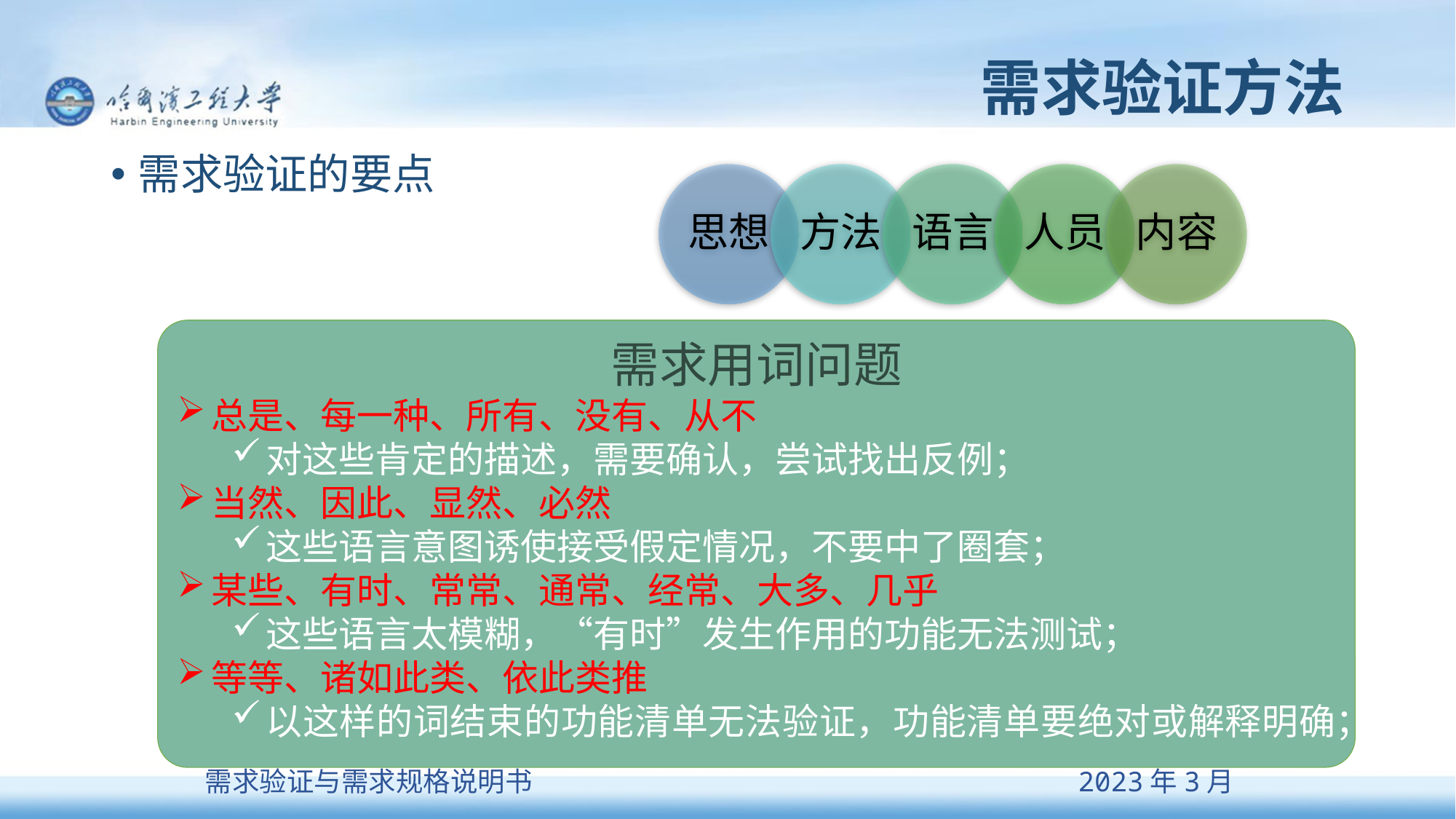

# 需求验证方法
思想
方法
语言
人员
内容
需求验证的要点
需求用词问题
总是、每一种、所有、没有、从不
对这些肯定的描述，需要确认，尝试找出反例；
当然、因此、显然、必然
这些语言意图诱使接受假定情况，不要中了圈套；
某些、有时、常常、通常、经常、大多、几乎
这些语言太模糊，“有时”发生作用的功能无法测试；
等等、诸如此类、依此类推
以这样的词结束的功能清单无法验证，功能清单要绝对或解释明确；